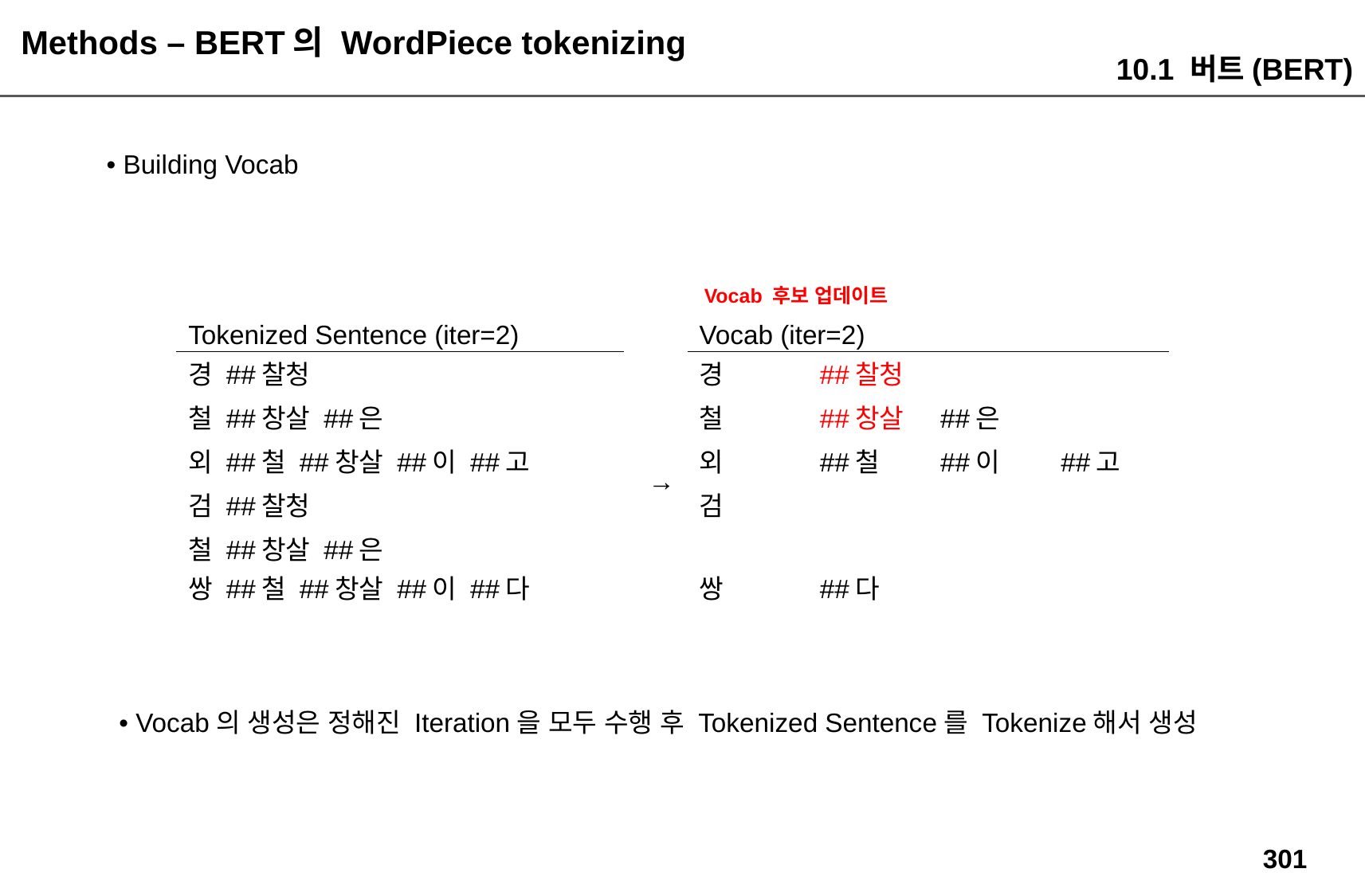

Methods – BERT의 WordPiece tokenizing
10.1 버트(BERT)
• Building Vocab
Vocab 후보 업데이트
| Tokenized Sentence (iter=2) |  | Vocab (iter=2) |  |  |  |
| --- | --- | --- | --- | --- | --- |
| 경 ##찰청 |  | 경 | ##찰청 |  |  |
| 철 ##창살 ##은 |  | 철 | ##창살 | ##은 |  |
| 외 ##철 ##창살 ##이 ##고 | → | 외 | ##철 | ##이 | ##고 |
| 검 ##찰청 |  | 검 |  |  |  |
| 철 ##창살 ##은 |  |  |  |  |  |
| 쌍 ##철 ##창살 ##이 ##다 |  | 쌍 | ##다 |  |  |
• Vocab의 생성은 정해진 Iteration을 모두 수행 후 Tokenized Sentence를 Tokenize해서 생성